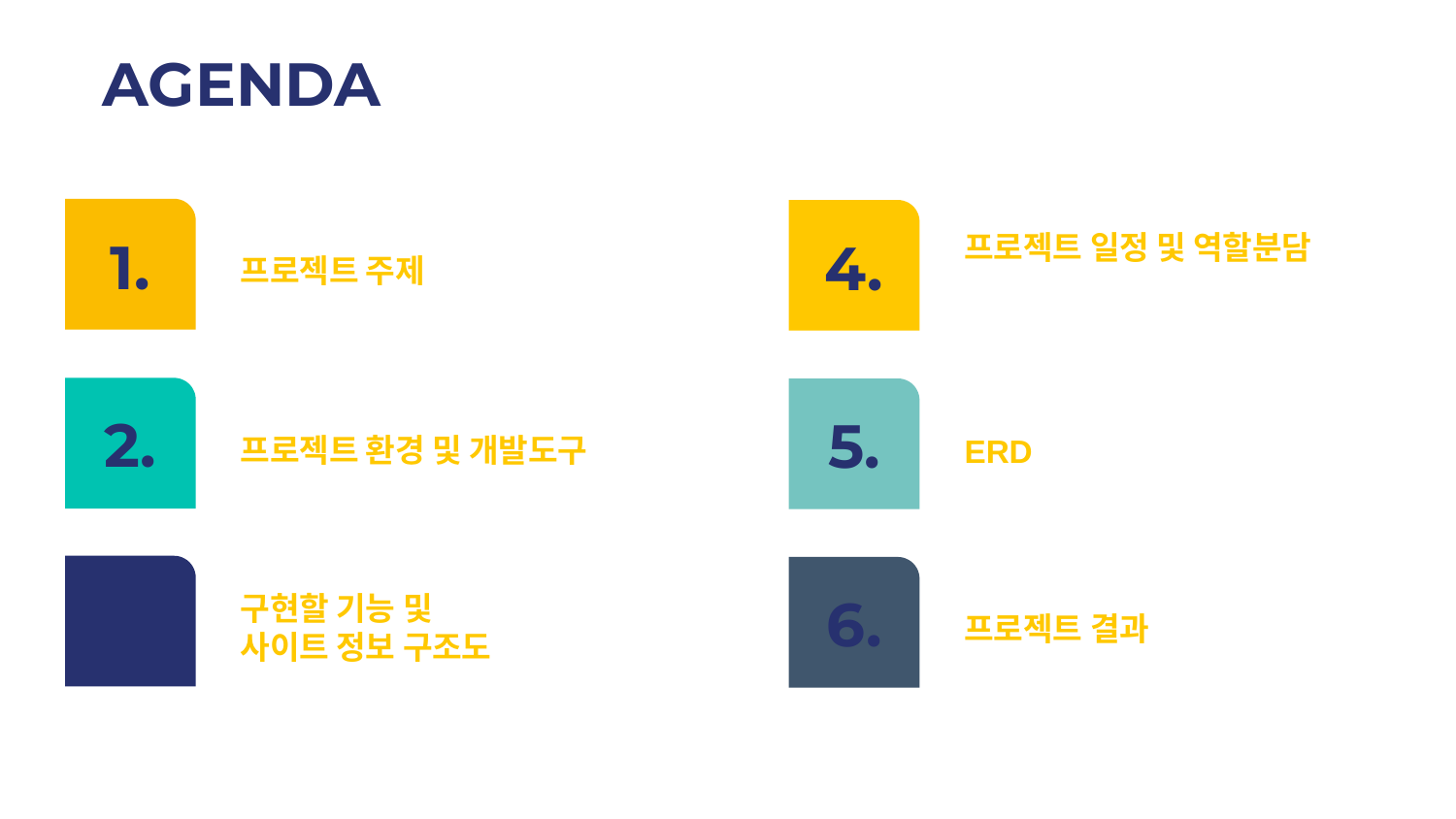

# AGENDA

1.

1.
프로젝트 일정 및 역할분담
1.
4.
프로젝트 주제

2.

2.
2.
5.
5.
프로젝트 환경 및 개발도구
ERD

3.

3.
구현할 기능 및
사이트 정보 구조도
3.
6.
프로젝트 결과